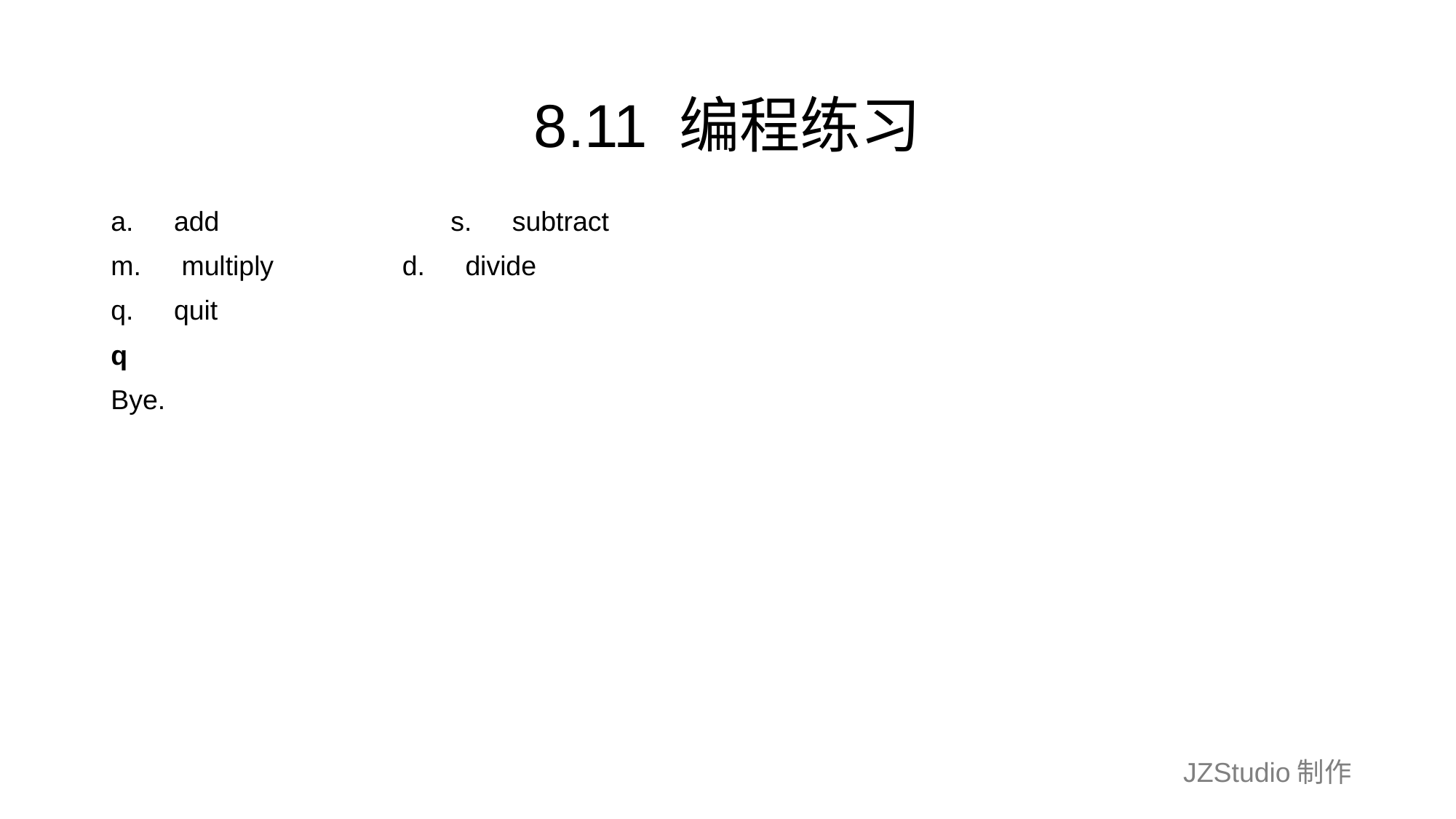

# 8.11 编程练习
a.　add　　　　　　　　s.　subtract
m.　multiply　　　　 d.　divide
q.　quit
q
Bye.